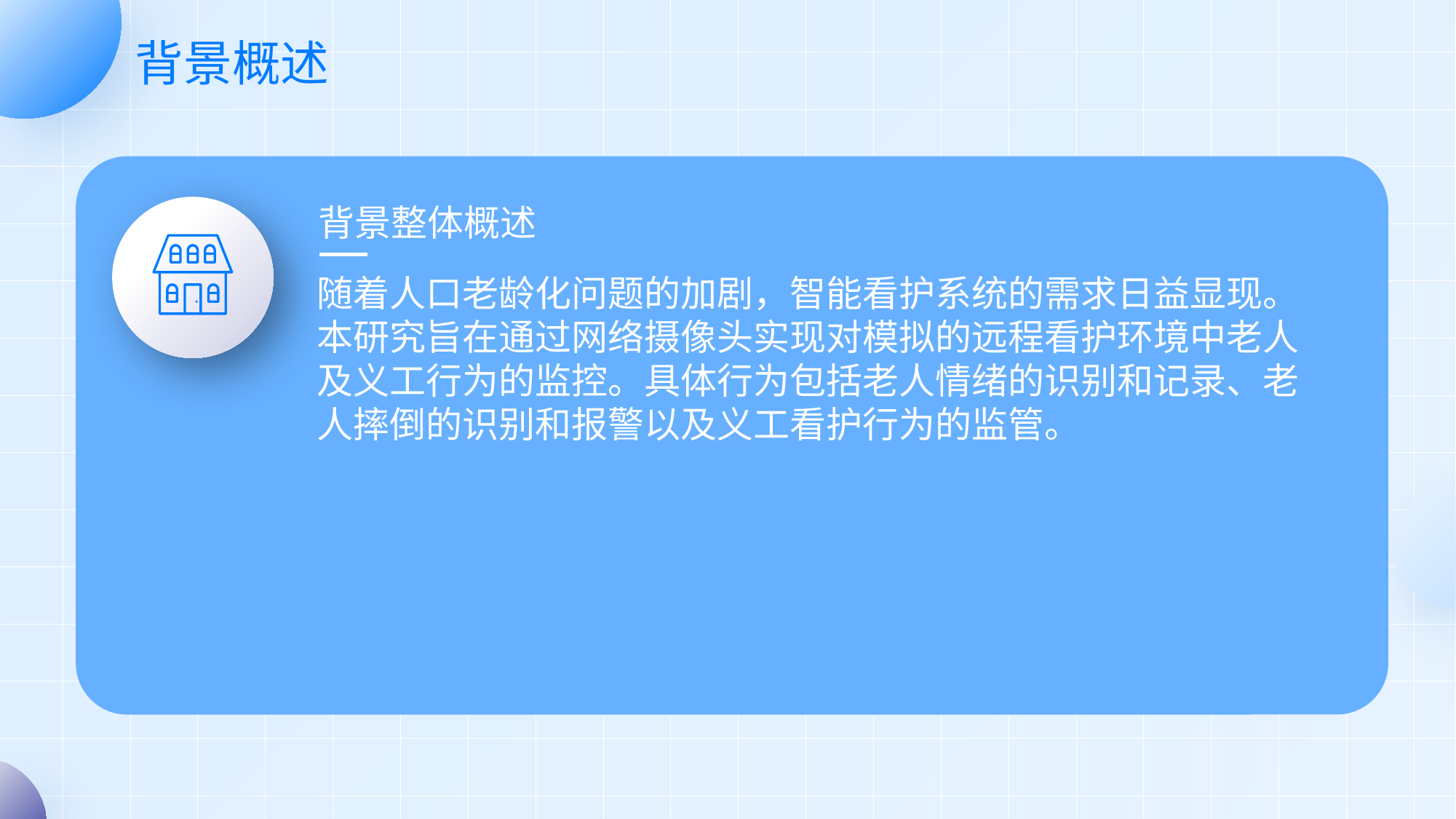

# 背景概述

背景整体概述

随着人口老龄化问题的加剧，智能看护系统的需求日益显现。本研究旨在通过网络摄像头实现对模拟的远程看护环境中老人及义工行为的监控。具体行为包括老人情绪的识别和记录、老人摔倒的识别和报警以及义工看护行为的监管。